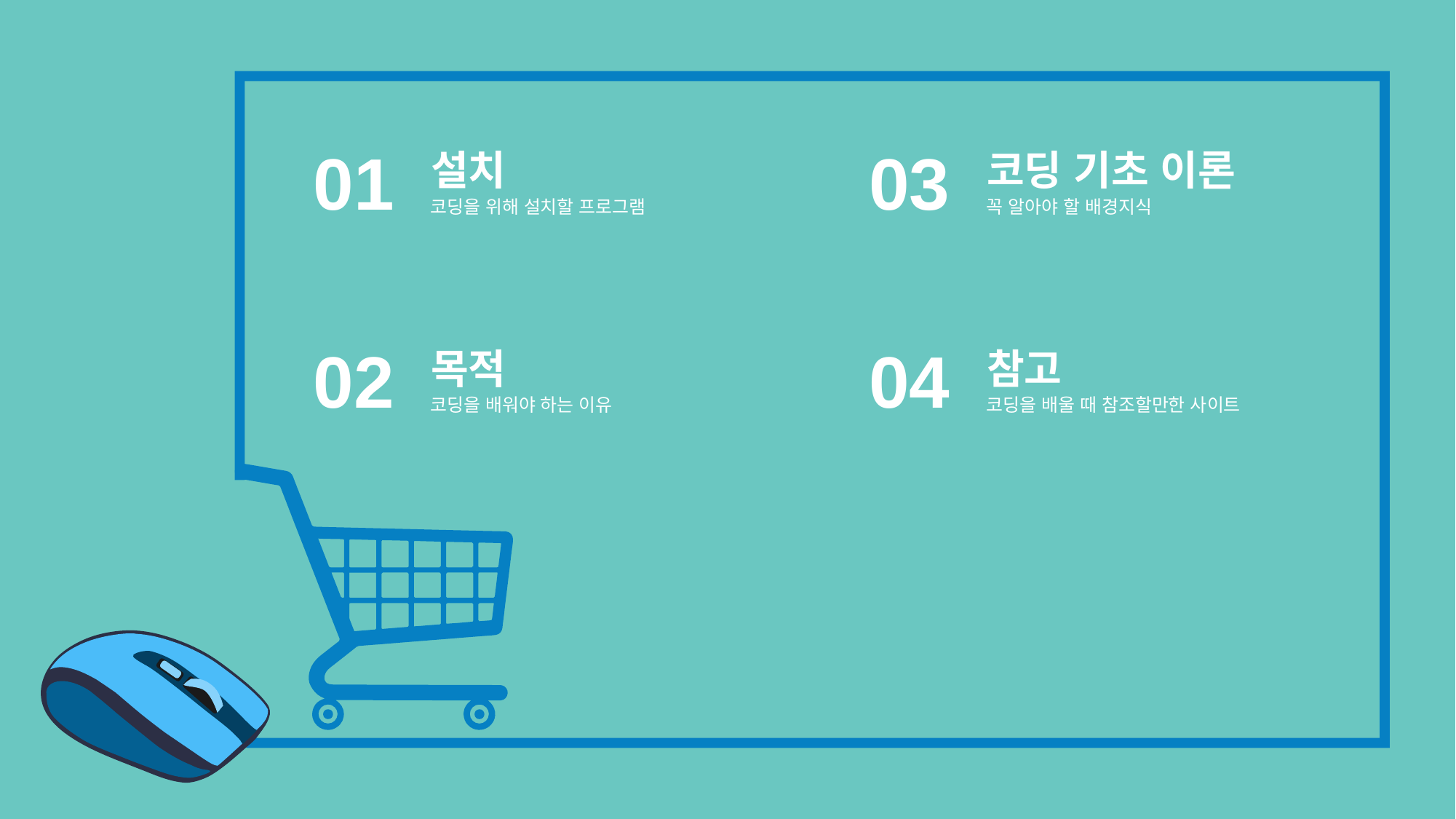

01
설치
코딩을 위해 설치할 프로그램
03
코딩 기초 이론
꼭 알아야 할 배경지식
02
목적
코딩을 배워야 하는 이유
04
참고
코딩을 배울 때 참조할만한 사이트